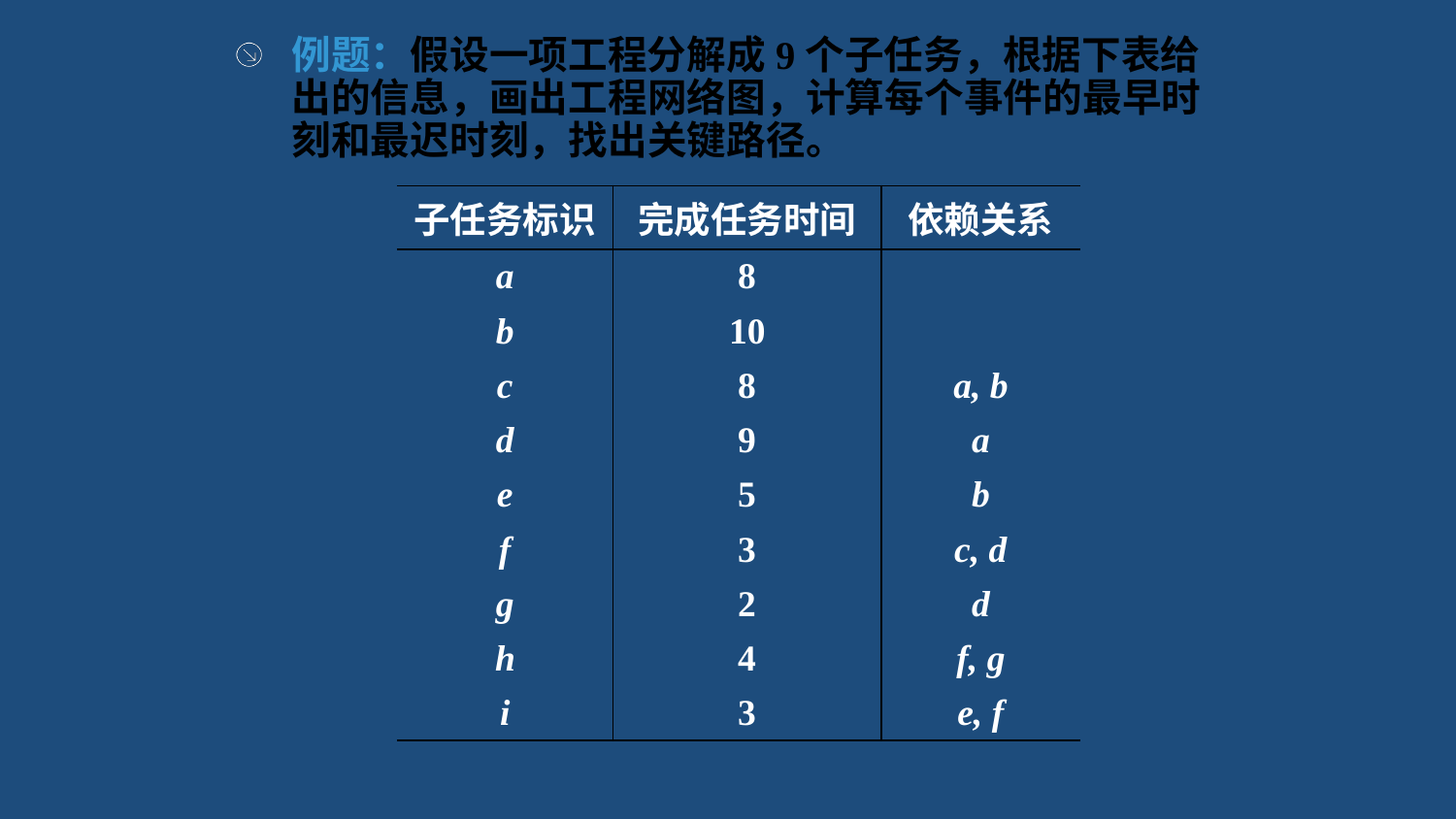

例题：假设一项工程分解成9个子任务，根据下表给出的信息，画出工程网络图，计算每个事件的最早时刻和最迟时刻，找出关键路径。
| 子任务标识 | 完成任务时间 | 依赖关系 |
| --- | --- | --- |
| a | 8 |  |
| b | 10 |  |
| c | 8 | a, b |
| d | 9 | a |
| e | 5 | b |
| f | 3 | c, d |
| g | 2 | d |
| h | 4 | f, g |
| i | 3 | e, f |